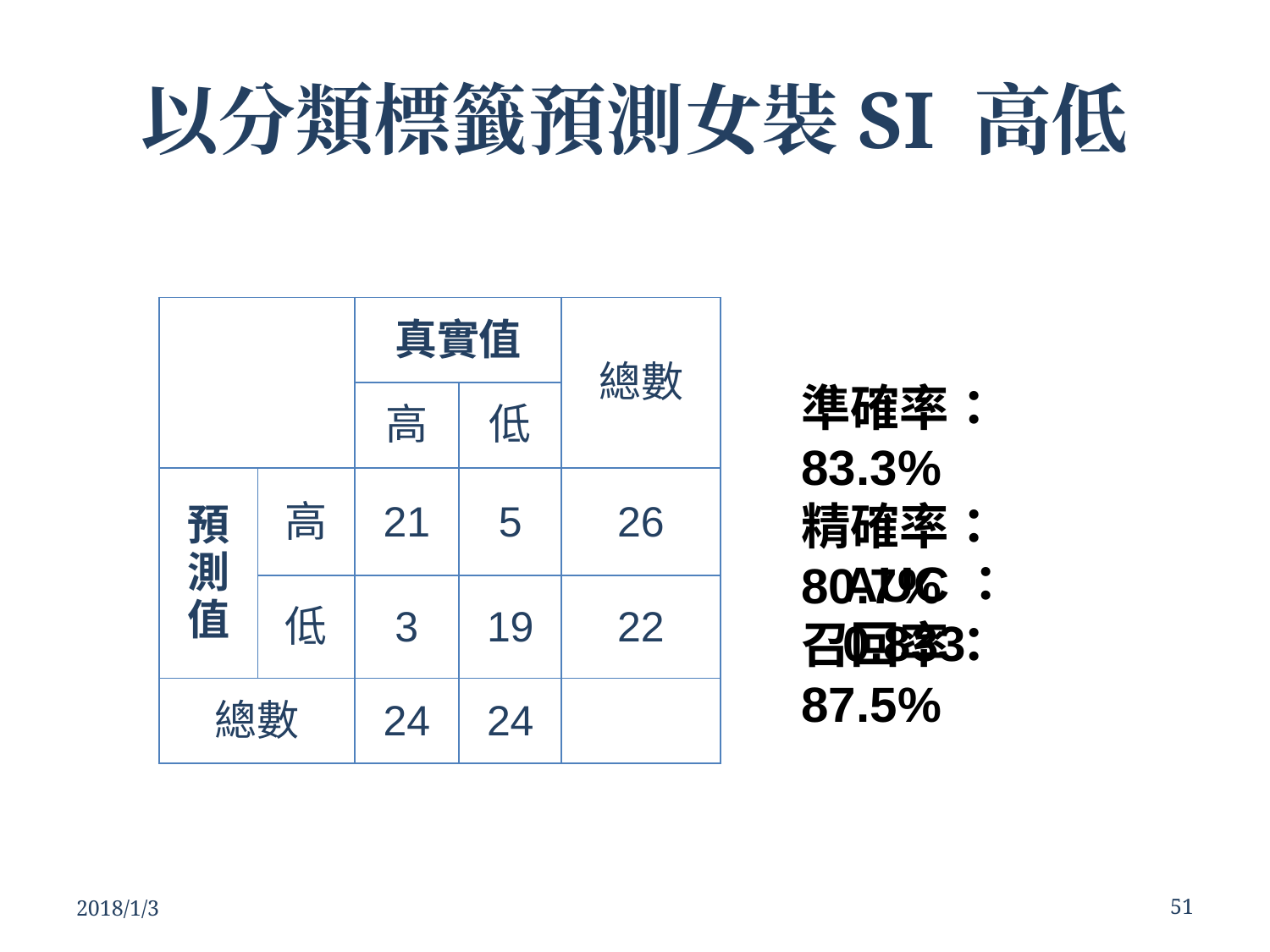

# 以分類標籤預測女裝SI 高低
|  |  | 真實值 |  | 總數 |
| --- | --- | --- | --- | --- |
|  |  | 高 | 低 |  |
| 預測值 | 高 | 21 | 5 | 26 |
|  | 低 | 3 | 19 | 22 |
| 總數 |  | 24 | 24 |  |
準確率：83.3%
精確率：80.7%
召回率：87.5%
AUC：0.833
2018/1/3

51